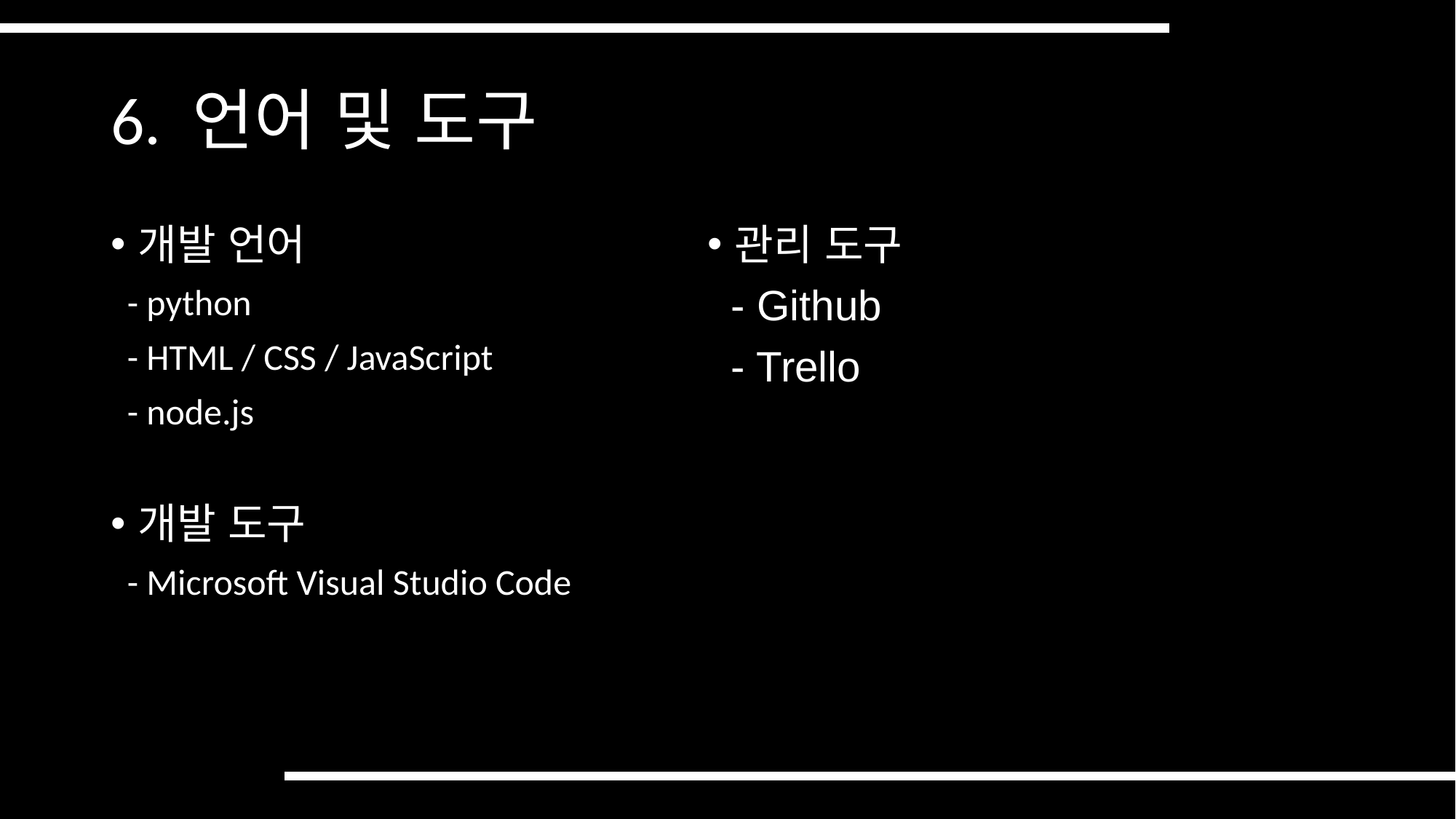

# 6. 언어 및 도구
개발 언어
  - python
  - HTML / CSS / JavaScript
  - node.js

개발 도구
  - Microsoft Visual Studio Code

관리 도구
  - Github
  - Trello